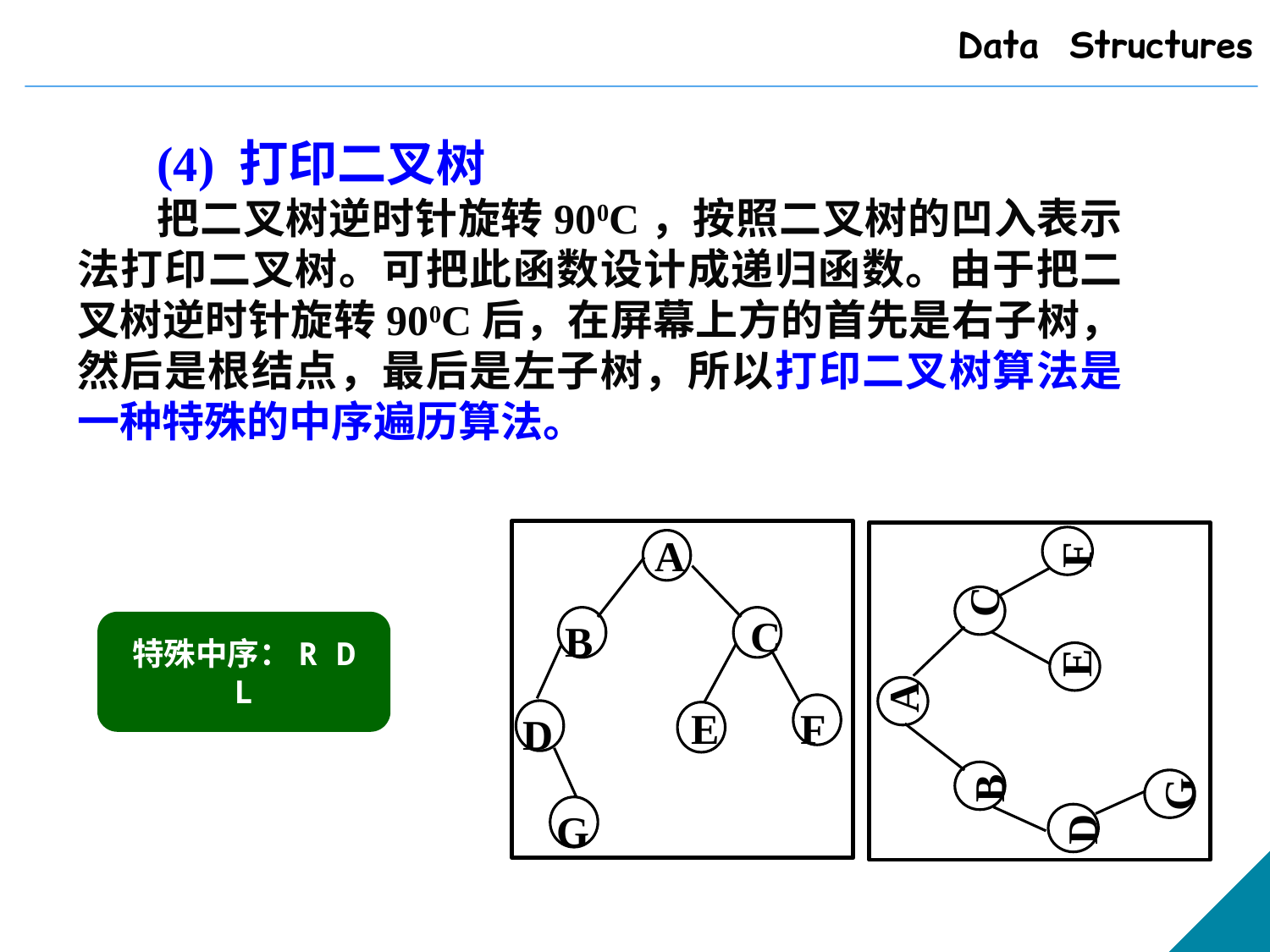

(4) 打印二叉树
把二叉树逆时针旋转900C，按照二叉树的凹入表示法打印二叉树。可把此函数设计成递归函数。由于把二叉树逆时针旋转900C后，在屏幕上方的首先是右子树，然后是根结点，最后是左子树，所以打印二叉树算法是一种特殊的中序遍历算法。
A

C

B

F

E

D

G

A

C

B

F

E

D

G

特殊中序：R D L